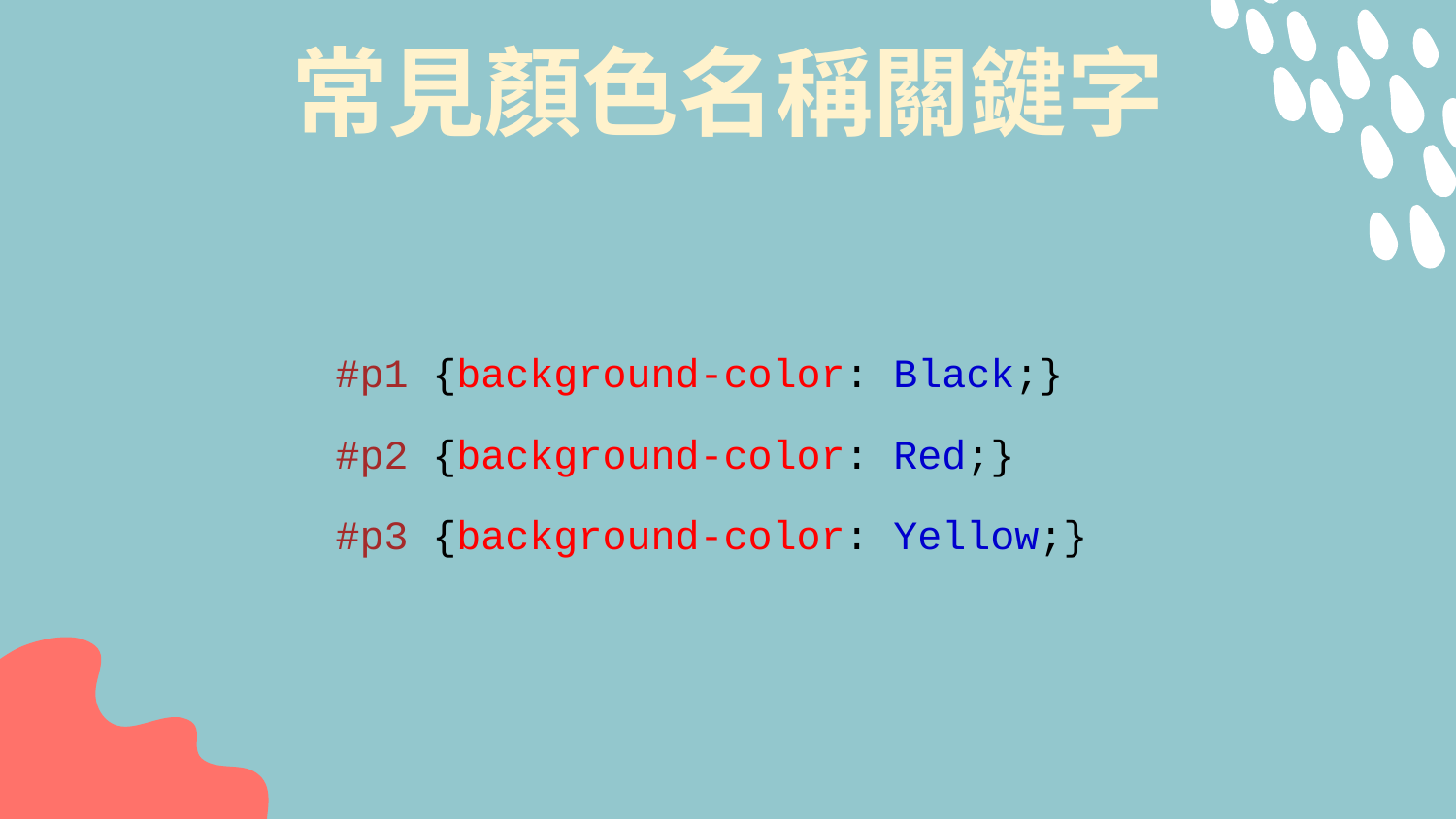

# 常見顏色名稱關鍵字
#p1 {background-color: Black;}
#p2 {background-color: Red;}
#p3 {background-color: Yellow;}